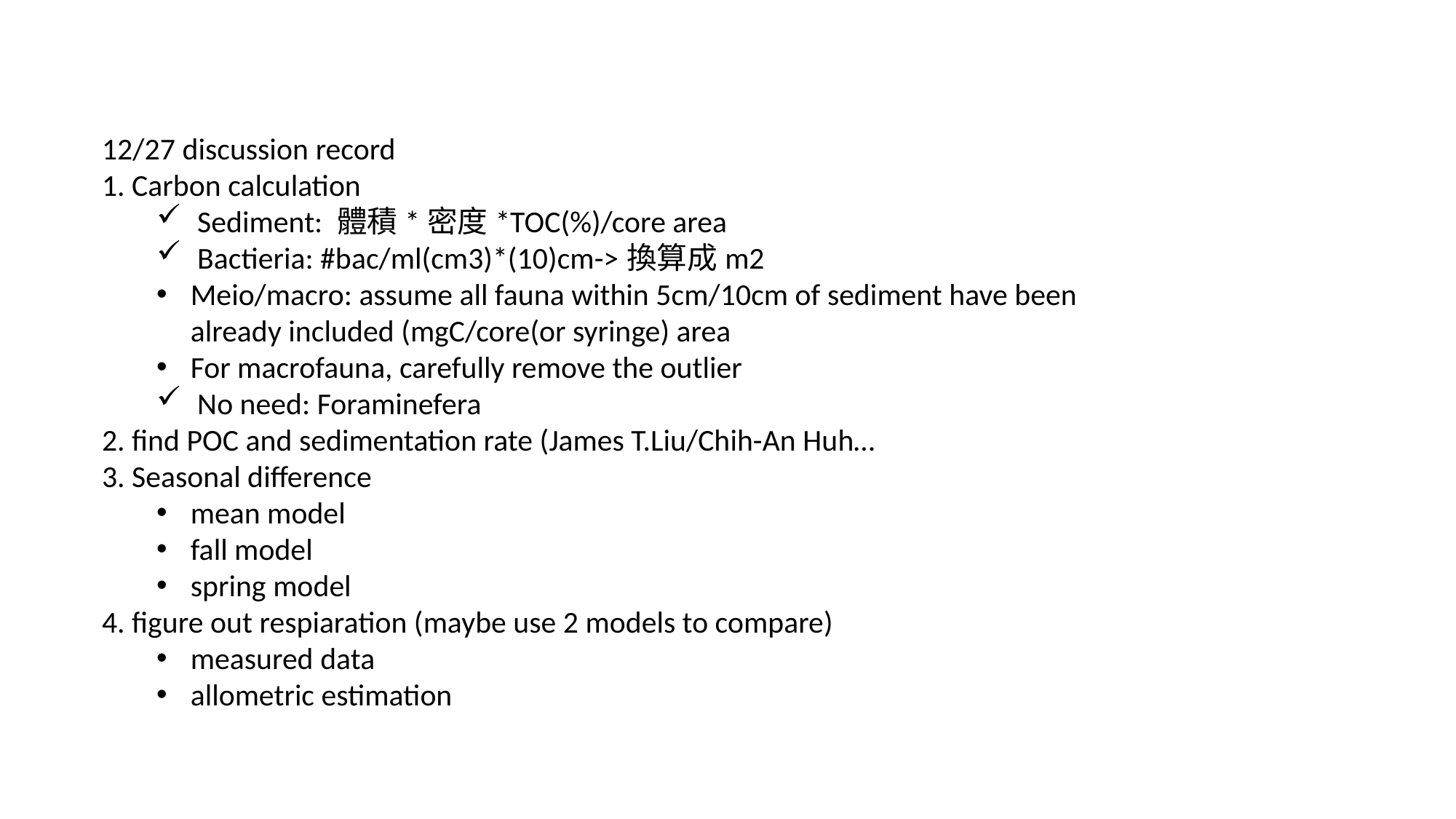

12/27 discussion record
1. Carbon calculation
Sediment: 體積*密度*TOC(%)/core area
Bactieria: #bac/ml(cm3)*(10)cm->換算成m2
Meio/macro: assume all fauna within 5cm/10cm of sediment have been already included (mgC/core(or syringe) area
For macrofauna, carefully remove the outlier
No need: Foraminefera
2. find POC and sedimentation rate (James T.Liu/Chih-An Huh…
3. Seasonal difference
mean model
fall model
spring model
4. figure out respiaration (maybe use 2 models to compare)
measured data
allometric estimation